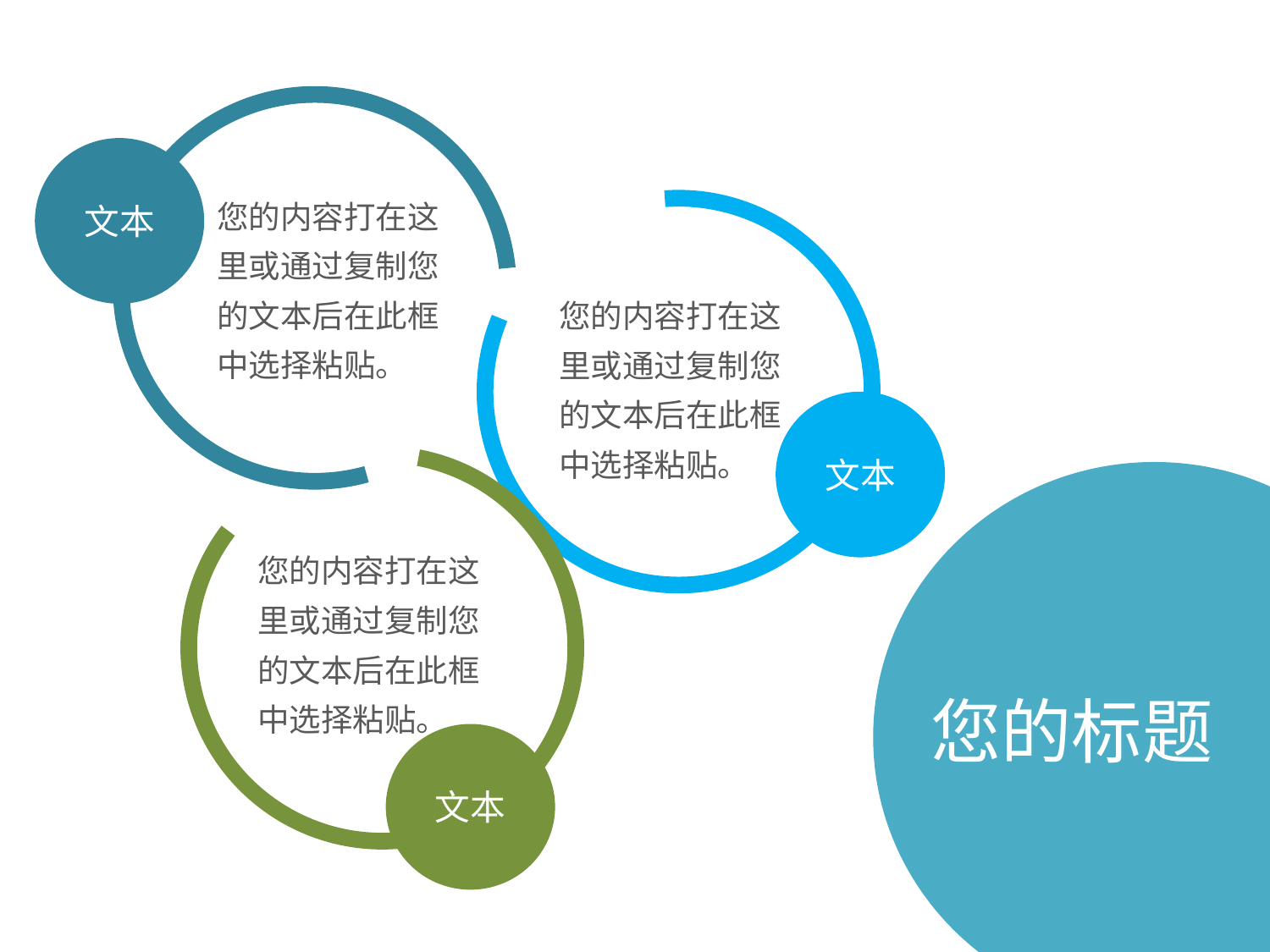

文本
您的内容打在这里或通过复制您的文本后在此框中选择粘贴。

您的内容打在这里或通过复制您的文本后在此框中选择粘贴。
文本

您的内容打在这里或通过复制您的文本后在此框中选择粘贴。
您的标题
文本